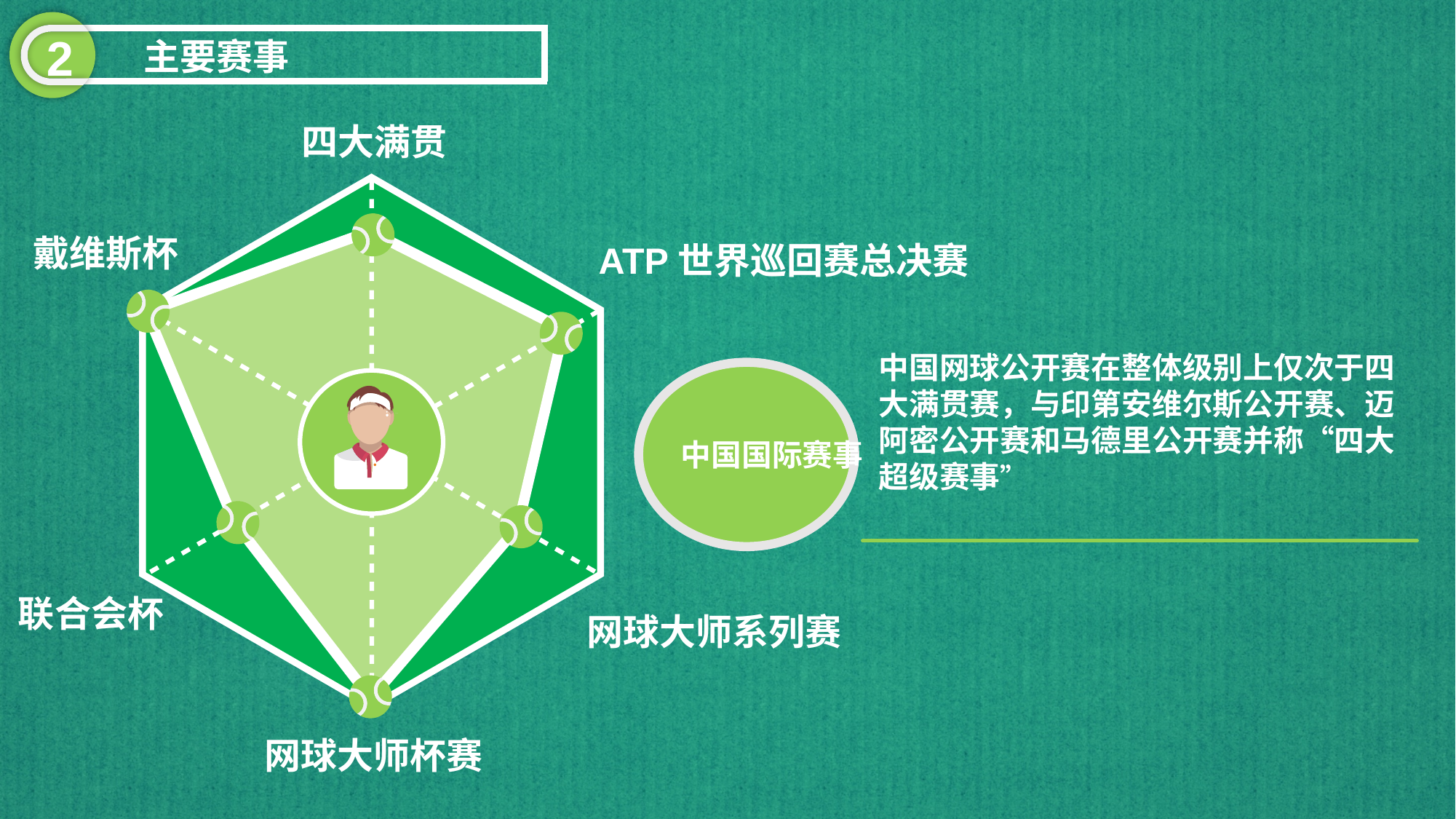

2
主要赛事
四大满贯

戴维斯杯

ATP世界巡回赛总决赛

中国网球公开赛在整体级别上仅次于四大满贯赛，与印第安维尔斯公开赛、迈阿密公开赛和马德里公开赛并称“四大超级赛事”
中国国际赛事

联合会杯
网球大师系列赛

网球大师杯赛